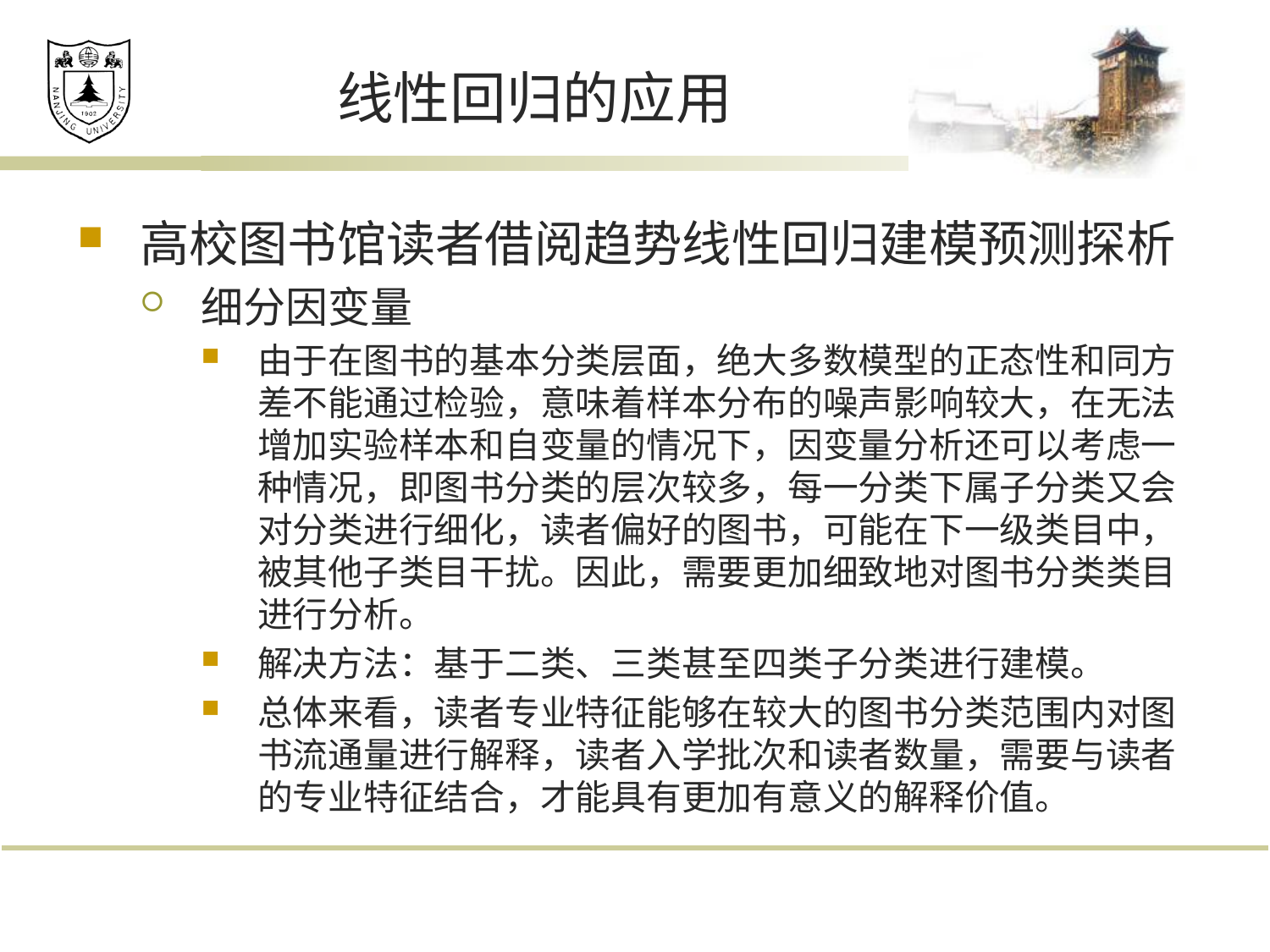

# 线性回归的应用
高校图书馆读者借阅趋势线性回归建模预测探析
细分因变量
由于在图书的基本分类层面，绝大多数模型的正态性和同方差不能通过检验，意味着样本分布的噪声影响较大，在无法增加实验样本和自变量的情况下，因变量分析还可以考虑一种情况，即图书分类的层次较多，每一分类下属子分类又会对分类进行细化，读者偏好的图书，可能在下一级类目中，被其他子类目干扰。因此，需要更加细致地对图书分类类目进行分析。
解决方法：基于二类、三类甚至四类子分类进行建模。
总体来看，读者专业特征能够在较大的图书分类范围内对图书流通量进行解释，读者入学批次和读者数量，需要与读者的专业特征结合，才能具有更加有意义的解释价值。